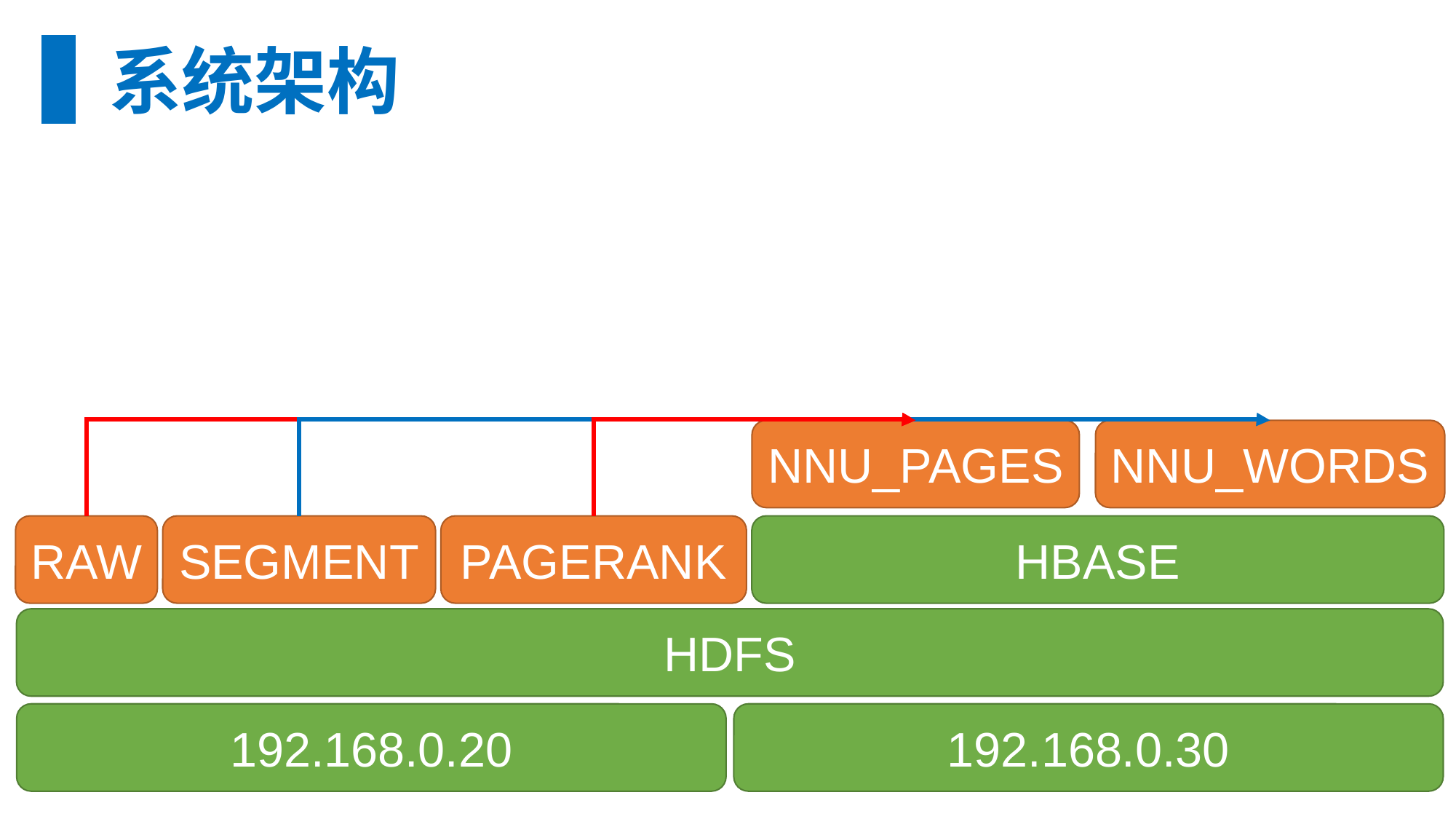

系统架构

NNU_PAGES
NNU_WORDS
RAW
SEGMENT
PAGERANK
HBASE
HDFS
192.168.0.20
192.168.0.30